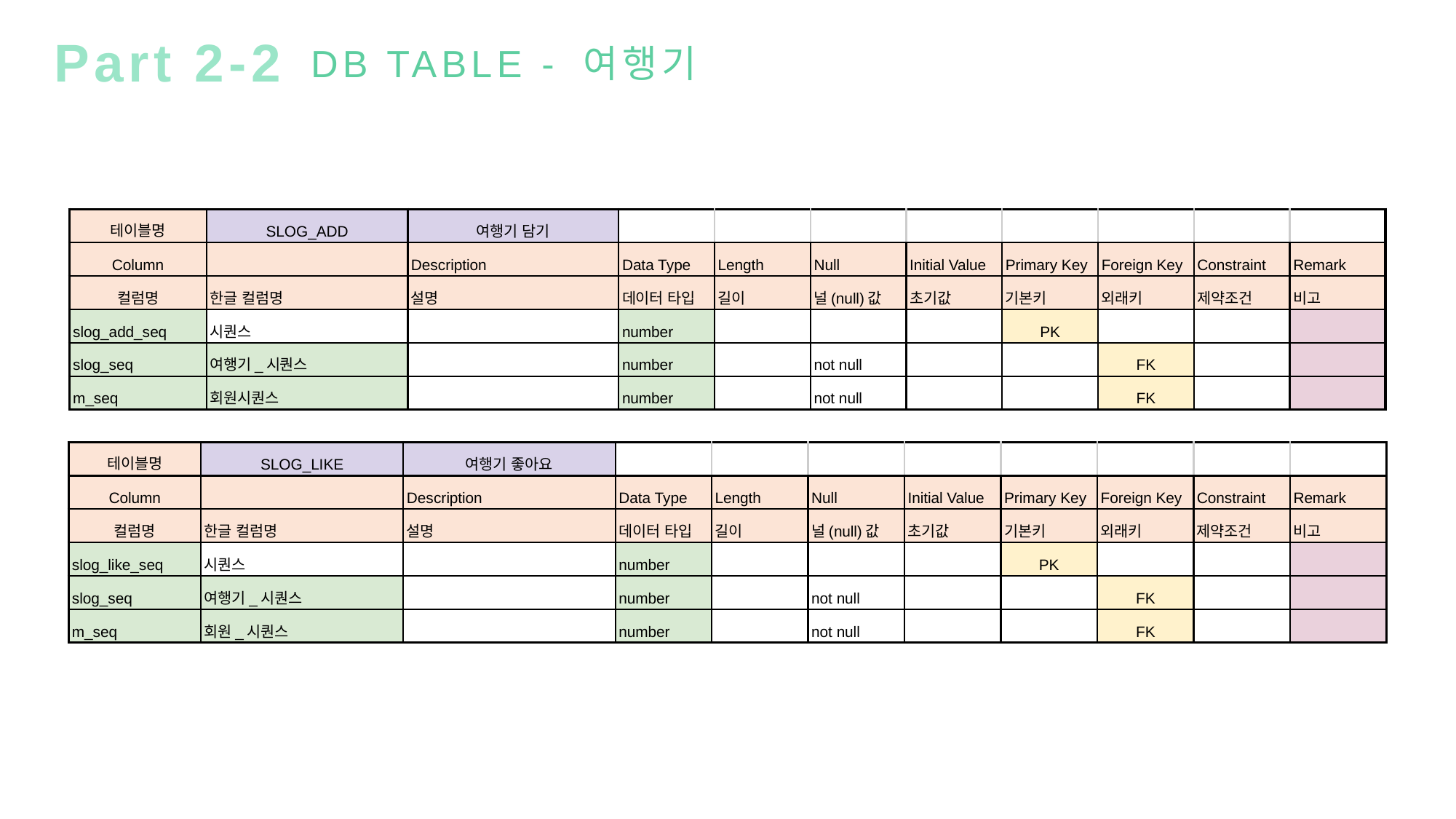

Part 2-2
DB TABLE - 여행기
| 테이블명 | SLOG\_ADD | 여행기 담기 |  |  |  |  |  |  |  |  |
| --- | --- | --- | --- | --- | --- | --- | --- | --- | --- | --- |
| Column |  | Description | Data Type | Length | Null | Initial Value | Primary Key | Foreign Key | Constraint | Remark |
| 컬럼명 | 한글 컬럼명 | 설명 | 데이터 타입 | 길이 | 널(null)값 | 초기값 | 기본키 | 외래키 | 제약조건 | 비고 |
| slog\_add\_seq | 시퀀스 |  | number |  |  |  | PK |  |  |  |
| slog\_seq | 여행기\_시퀀스 |  | number |  | not null |  |  | FK |  |  |
| m\_seq | 회원시퀀스 |  | number |  | not null |  |  | FK |  |  |
| 테이블명 | SLOG\_LIKE | 여행기 좋아요 |  |  |  |  |  |  |  |  |
| --- | --- | --- | --- | --- | --- | --- | --- | --- | --- | --- |
| Column |  | Description | Data Type | Length | Null | Initial Value | Primary Key | Foreign Key | Constraint | Remark |
| 컬럼명 | 한글 컬럼명 | 설명 | 데이터 타입 | 길이 | 널(null)값 | 초기값 | 기본키 | 외래키 | 제약조건 | 비고 |
| slog\_like\_seq | 시퀀스 |  | number |  |  |  | PK |  |  |  |
| slog\_seq | 여행기\_시퀀스 |  | number |  | not null |  |  | FK |  |  |
| m\_seq | 회원\_시퀀스 |  | number |  | not null |  |  | FK |  |  |